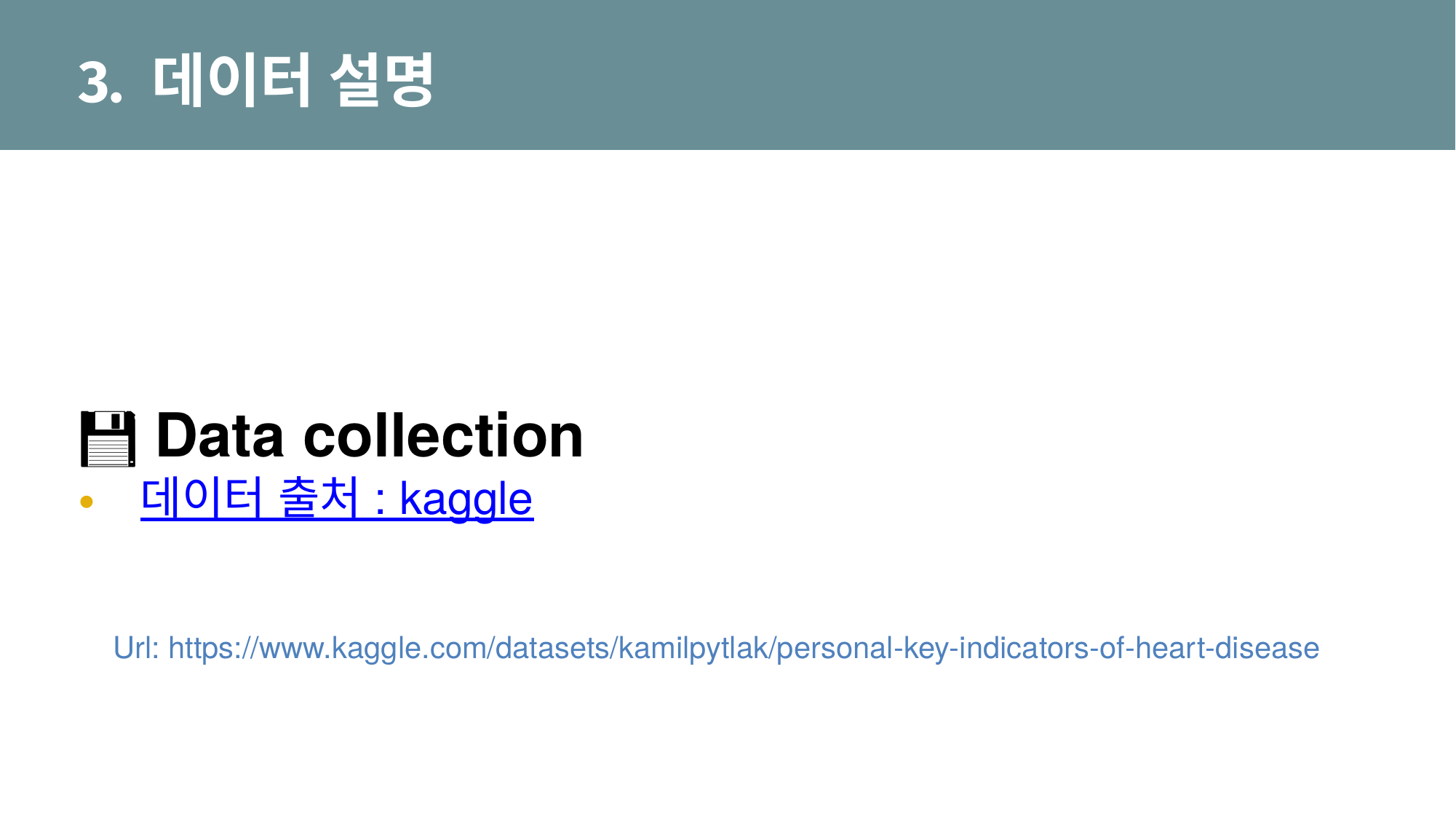

# 3. 데이터 설명
💾 Data collection
데이터 출처 : kaggle
Url: https://www.kaggle.com/datasets/kamilpytlak/personal-key-indicators-of-heart-disease